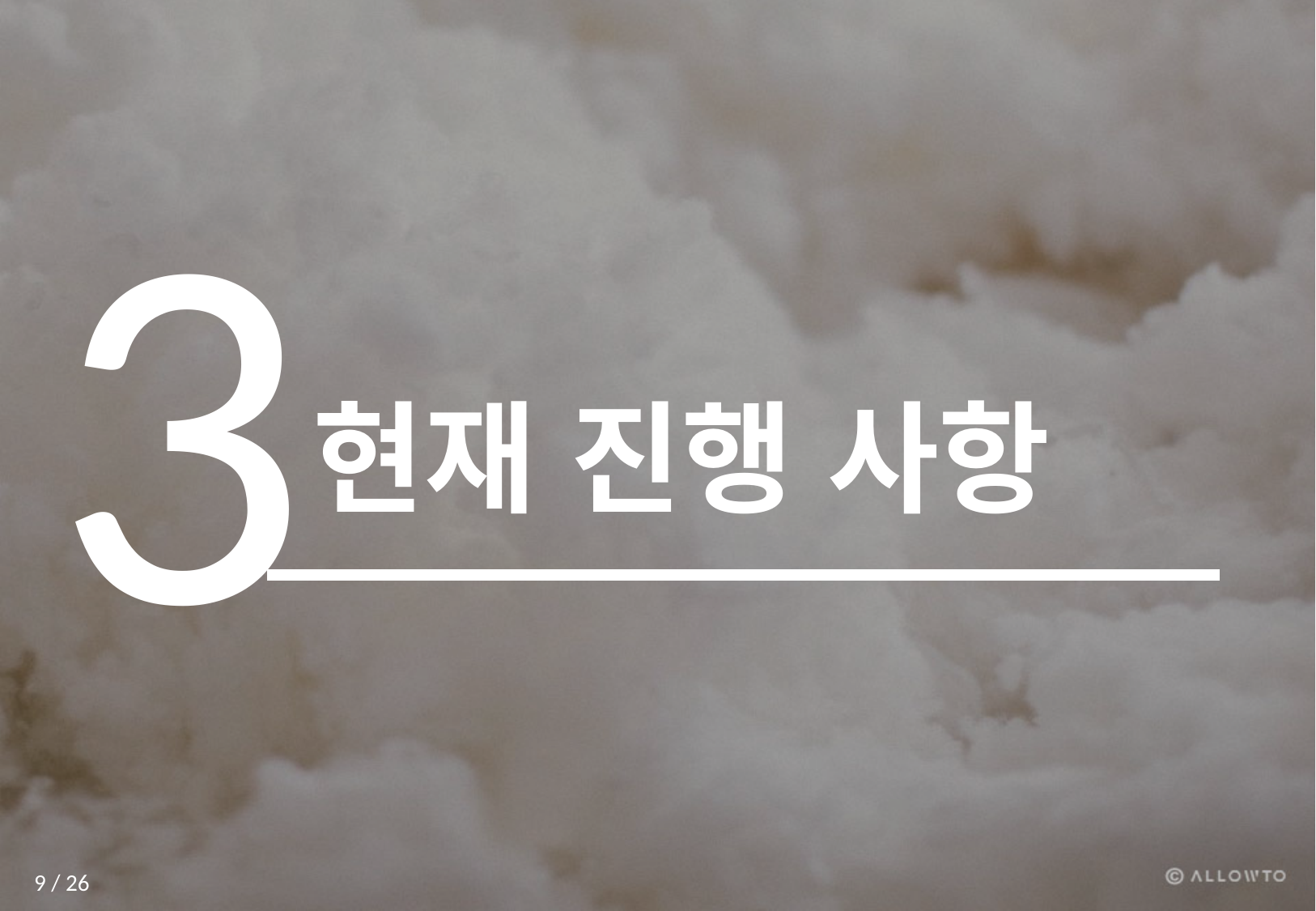

3
현재 진행 사항

9 / 26